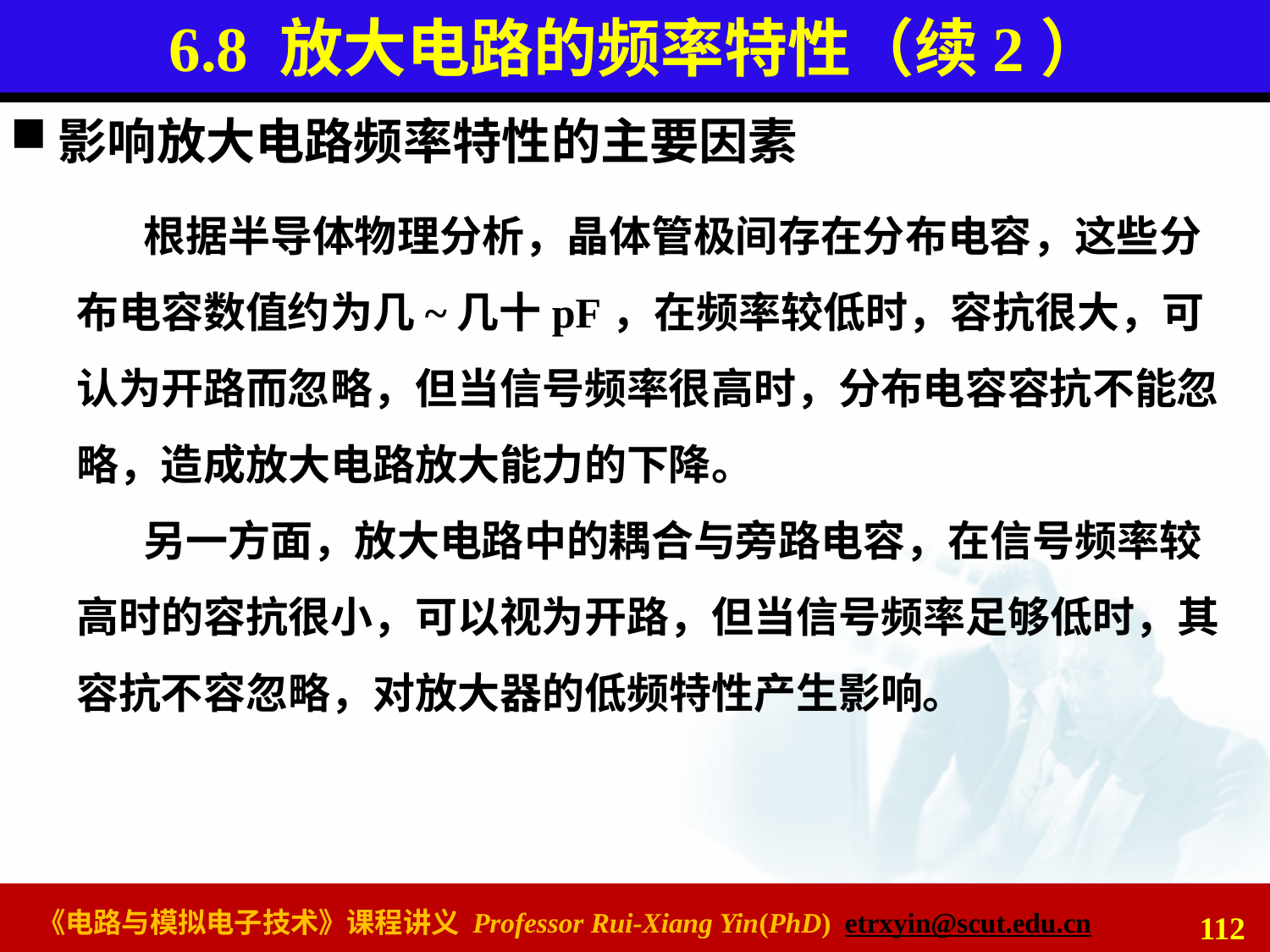

# 6.8 放大电路的频率特性（续2）
影响放大电路频率特性的主要因素
根据半导体物理分析，晶体管极间存在分布电容，这些分布电容数值约为几~几十pF，在频率较低时，容抗很大，可认为开路而忽略，但当信号频率很高时，分布电容容抗不能忽略，造成放大电路放大能力的下降。
另一方面，放大电路中的耦合与旁路电容，在信号频率较高时的容抗很小，可以视为开路，但当信号频率足够低时，其容抗不容忽略，对放大器的低频特性产生影响。
112